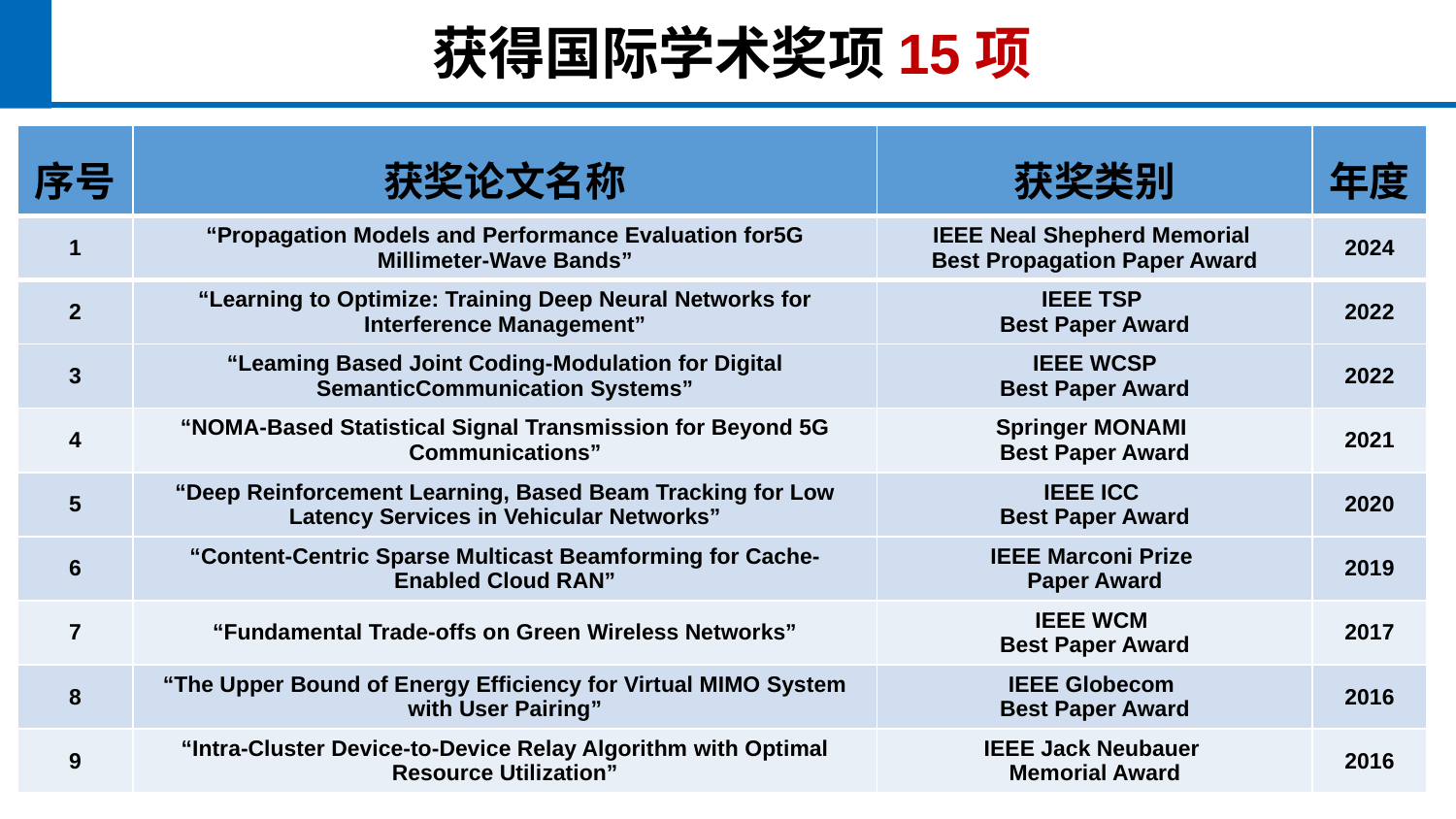

获得国际学术奖项15项
| 序号 | 获奖论文名称 | 获奖类别 | 年度 |
| --- | --- | --- | --- |
| 1 | “Propagation Models and Performance Evaluation for5G Millimeter-Wave Bands” | IEEE Neal Shepherd Memorial Best Propagation Paper Award | 2024 |
| 2 | “Learning to Optimize: Training Deep Neural Networks for Interference Management” | IEEE TSP Best Paper Award | 2022 |
| 3 | “Leaming Based Joint Coding-Modulation for Digital SemanticCommunication Systems” | IEEE WCSP Best Paper Award | 2022 |
| 4 | “NOMA-Based Statistical Signal Transmission for Beyond 5G Communications” | Springer MONAMI Best Paper Award | 2021 |
| 5 | “Deep Reinforcement Learning, Based Beam Tracking for Low Latency Services in Vehicular Networks” | IEEE ICC Best Paper Award | 2020 |
| 6 | “Content-Centric Sparse Multicast Beamforming for Cache-Enabled Cloud RAN” | IEEE Marconi Prize Paper Award | 2019 |
| 7 | “Fundamental Trade-offs on Green Wireless Networks” | IEEE WCM Best Paper Award | 2017 |
| 8 | “The Upper Bound of Energy Efficiency for Virtual MIMO System with User Pairing” | IEEE Globecom Best Paper Award | 2016 |
| 9 | “Intra-Cluster Device-to-Device Relay Algorithm with Optimal Resource Utilization” | IEEE Jack Neubauer Memorial Award | 2016 |